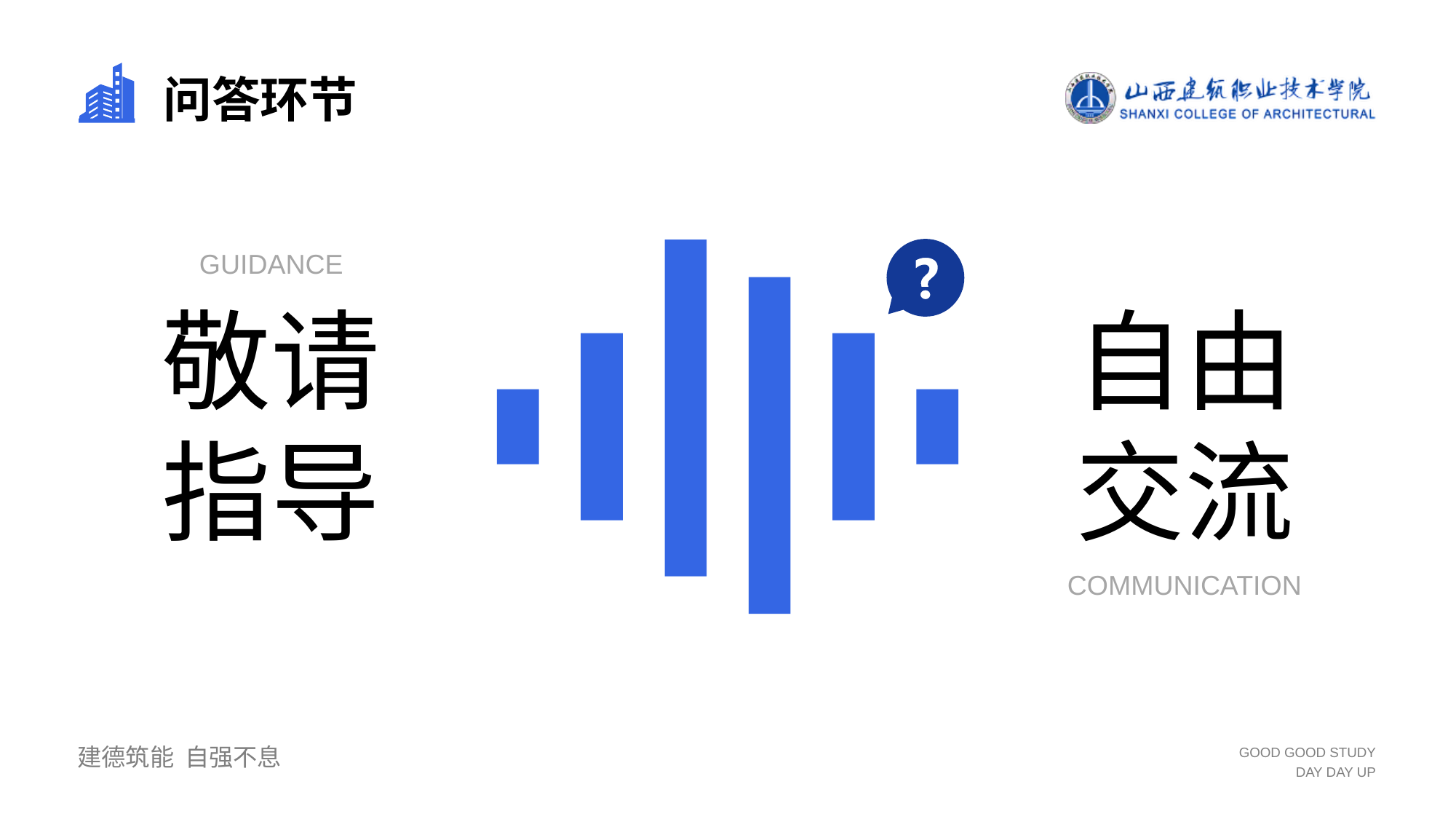

# 问答环节

GUIDANCE
敬请指导
自由
交流
COMMUNICATION